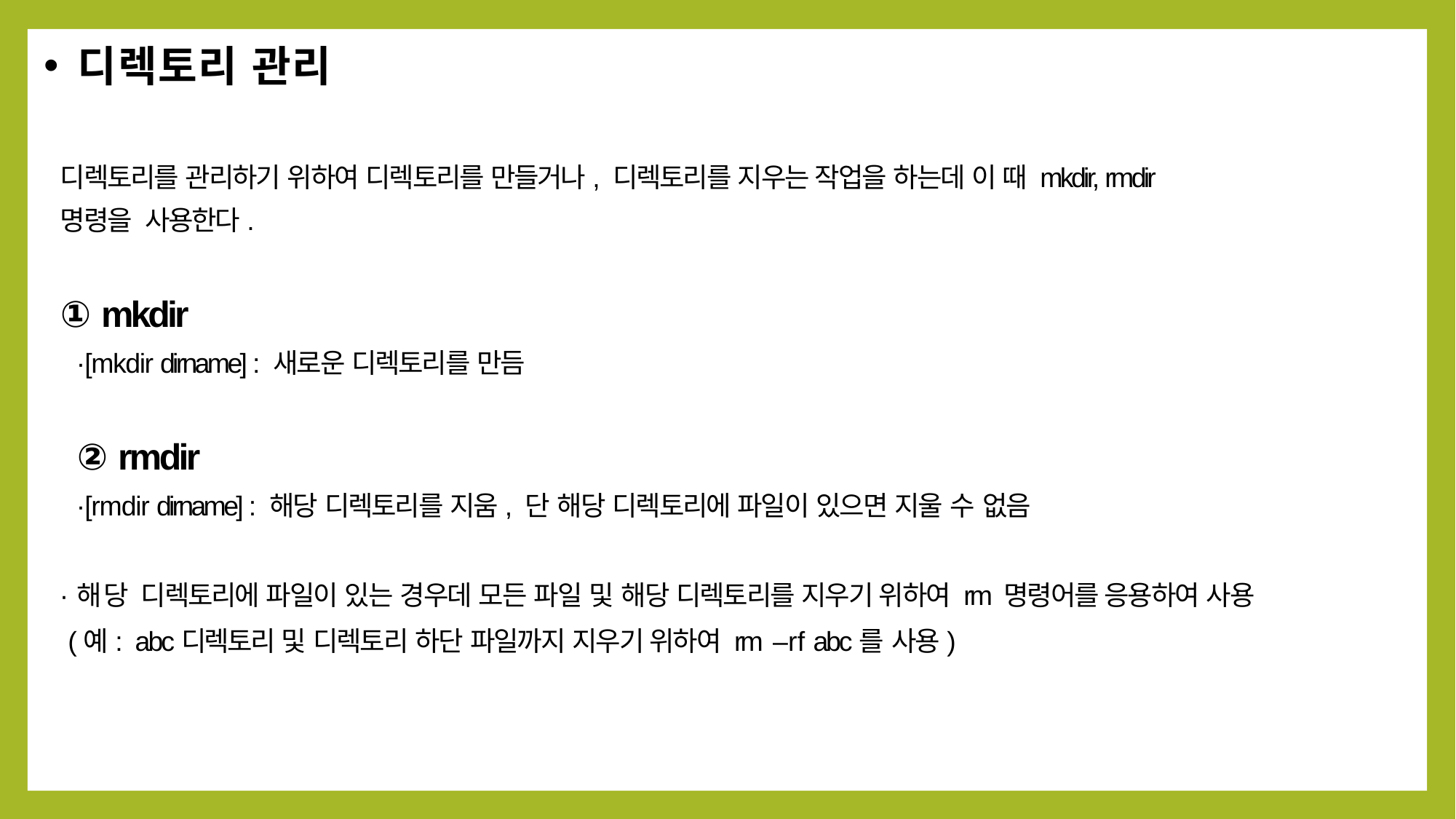

디렉토리 관리

디렉토리를 관리하기 위하여 디렉토리를 만들거나, 디렉토리를 지우는 작업을 하는데 이 때 mkdir, rmdir
명령을  사용한다.

① mkdir
∙[mkdir dirname] : 새로운 디렉토리를 만듬

② rmdir
∙[rmdir dirname] : 해당 디렉토리를 지움, 단 해당 디렉토리에 파일이 있으면 지울 수 없음

∙해당 디렉토리에 파일이 있는 경우데 모든 파일 및 해당 디렉토리를 지우기 위하여 rm 명령어를 응용하여 사용
 (예:  abc디렉토리 및 디렉토리 하단 파일까지 지우기 위하여 rm  –rf abc를 사용)